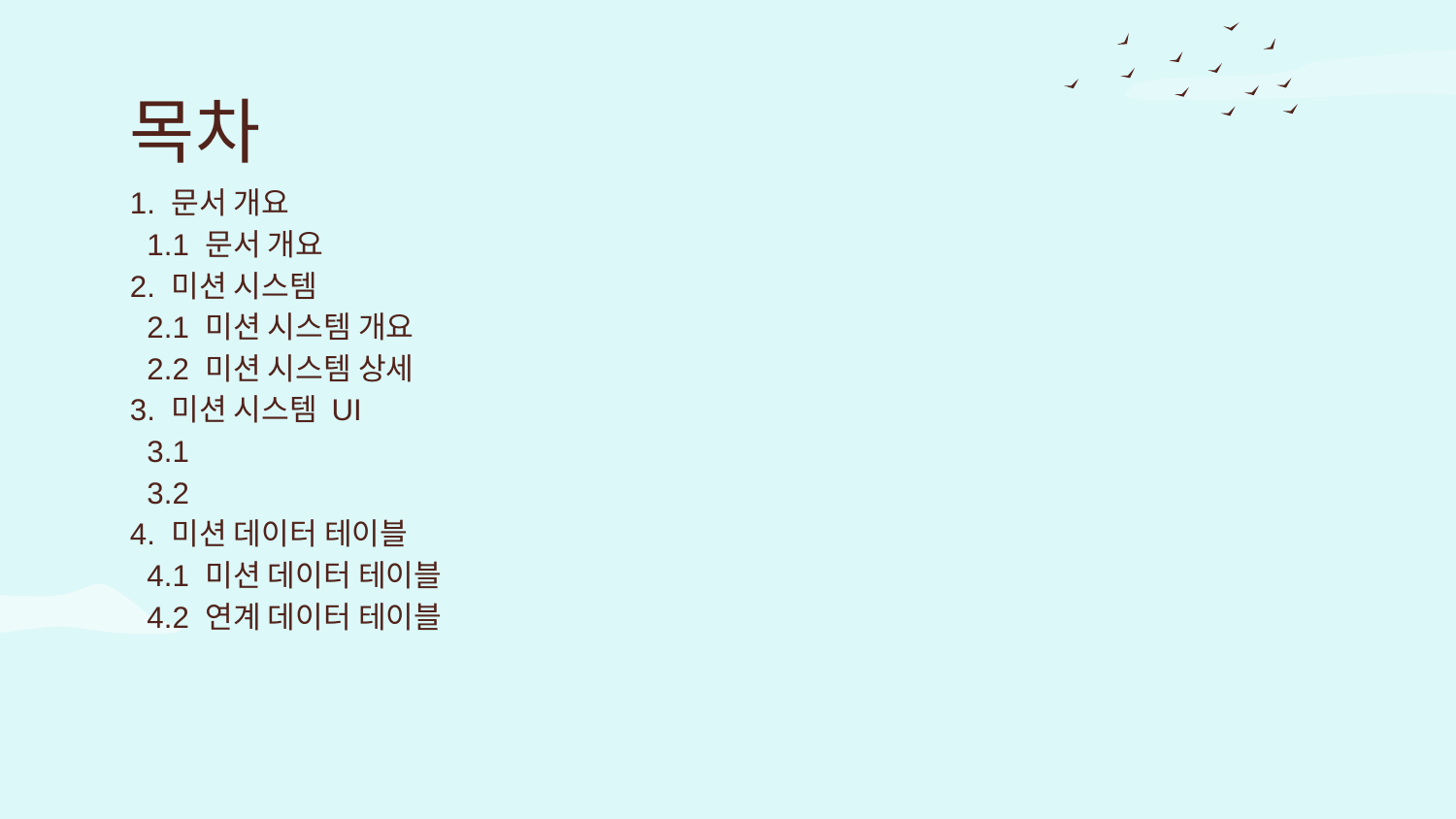

# 목차
1. 문서 개요
  1.1 문서 개요
2. 미션 시스템
  2.1 미션 시스템 개요
  2.2 미션 시스템 상세
3. 미션 시스템 UI
  3.1
  3.2
4. 미션 데이터 테이블
  4.1 미션 데이터 테이블
  4.2 연계 데이터 테이블